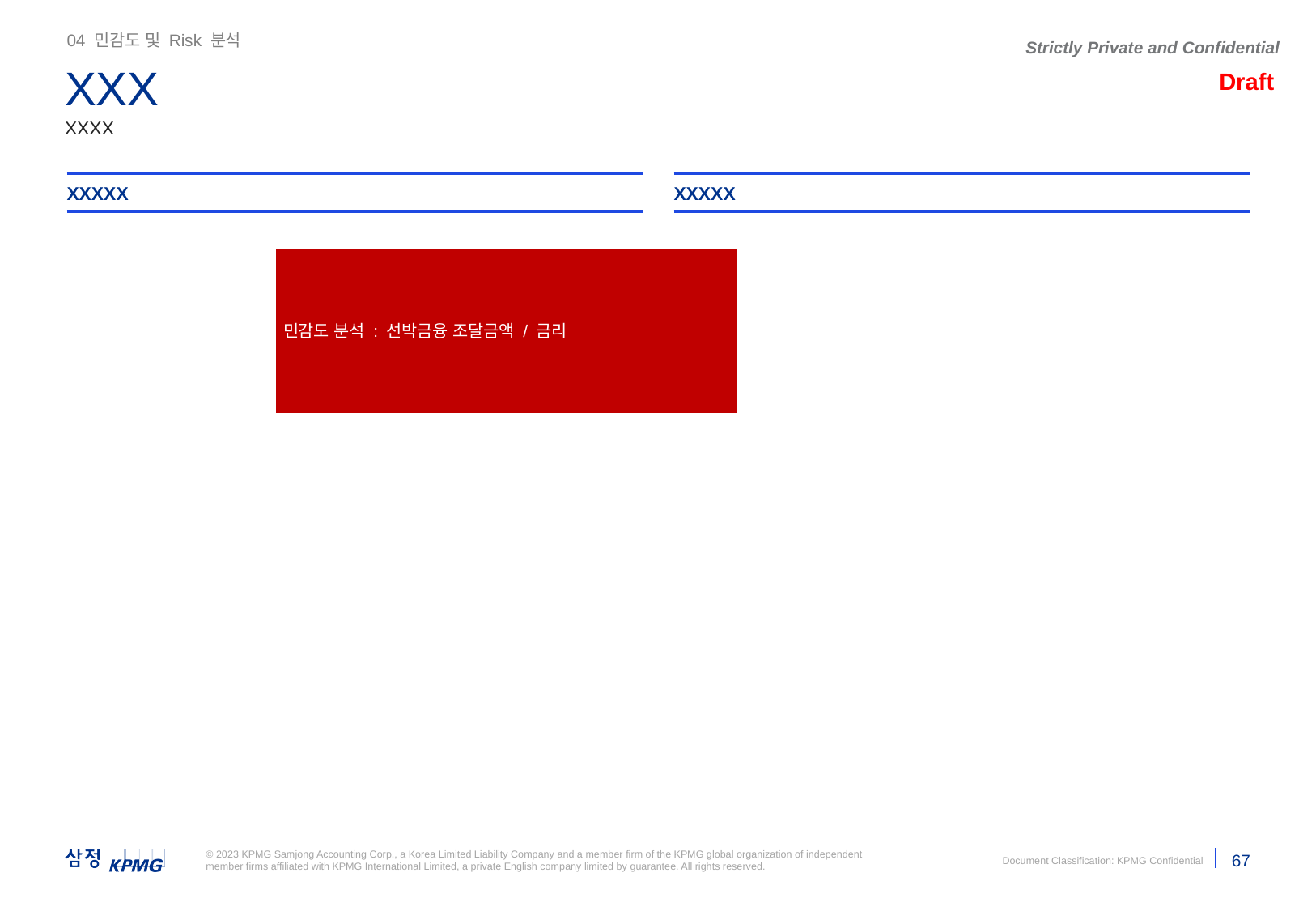

04 민감도 및 Risk 분석
XXX
XXXX
XXXXX
XXXXX
민감도 분석 : 선박금융 조달금액 / 금리